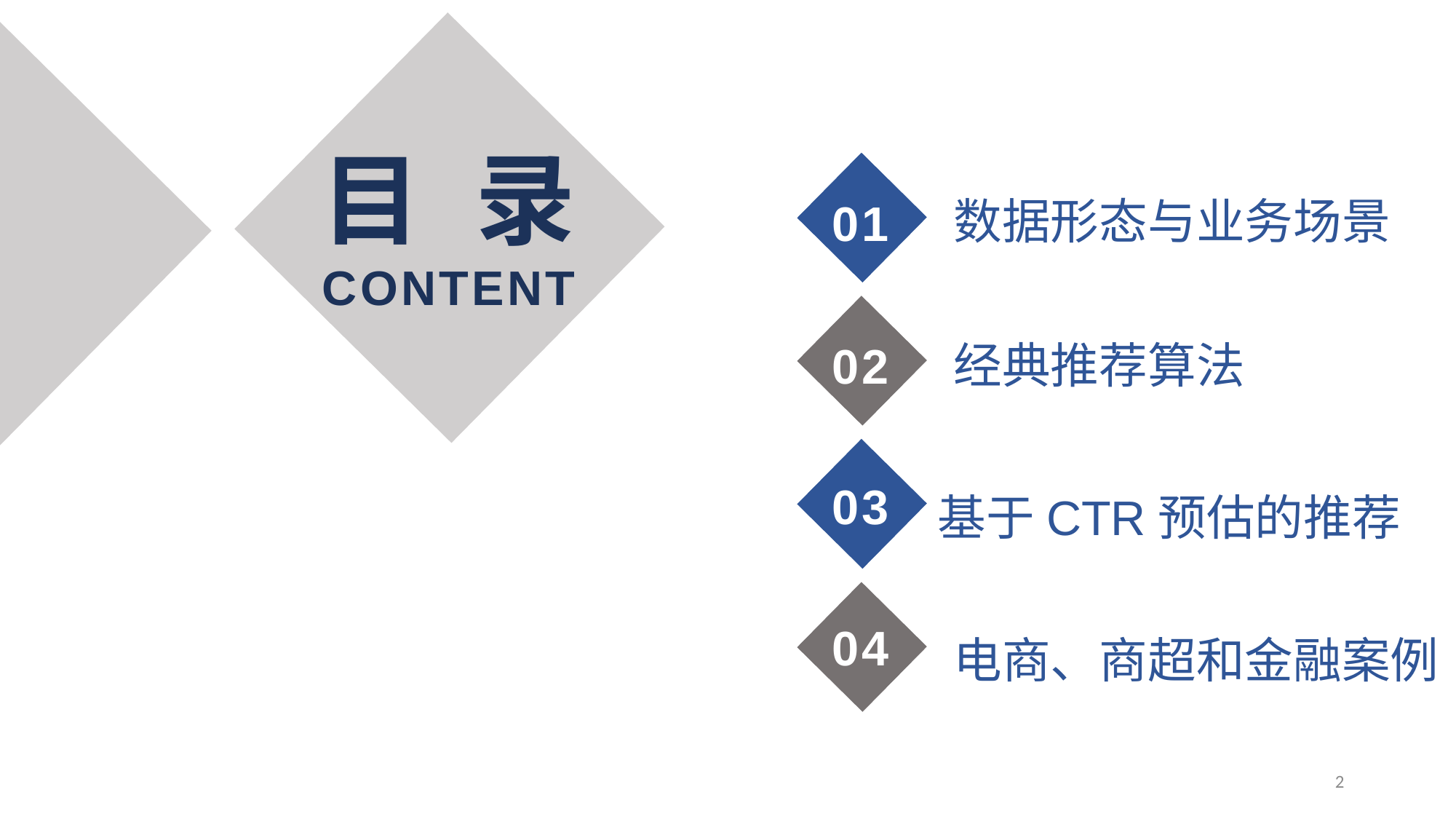

目  录
CONTENT
数据形态与业务场景

01
经典推荐算法

02

基于CTR预估的推荐
03

电商、商超和金融案例
04
2